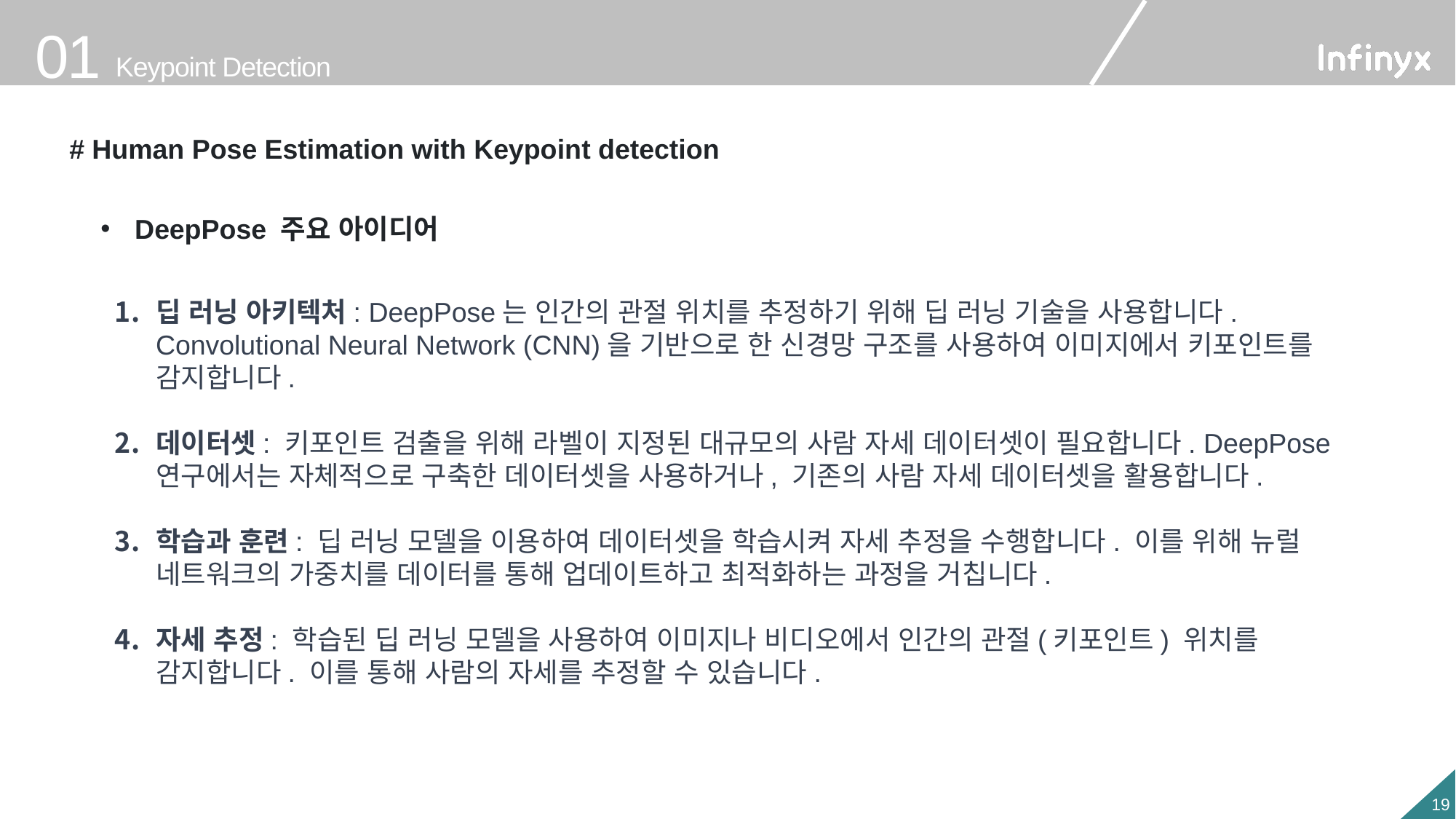

# Human Pose Estimation with Keypoint detection
DeepPose 주요 아이디어
딥 러닝 아키텍처: DeepPose는 인간의 관절 위치를 추정하기 위해 딥 러닝 기술을 사용합니다. Convolutional Neural Network (CNN)을 기반으로 한 신경망 구조를 사용하여 이미지에서 키포인트를 감지합니다.

데이터셋: 키포인트 검출을 위해 라벨이 지정된 대규모의 사람 자세 데이터셋이 필요합니다. DeepPose 연구에서는 자체적으로 구축한 데이터셋을 사용하거나, 기존의 사람 자세 데이터셋을 활용합니다.

학습과 훈련: 딥 러닝 모델을 이용하여 데이터셋을 학습시켜 자세 추정을 수행합니다. 이를 위해 뉴럴 네트워크의 가중치를 데이터를 통해 업데이트하고 최적화하는 과정을 거칩니다.

자세 추정: 학습된 딥 러닝 모델을 사용하여 이미지나 비디오에서 인간의 관절(키포인트) 위치를 감지합니다. 이를 통해 사람의 자세를 추정할 수 있습니다.